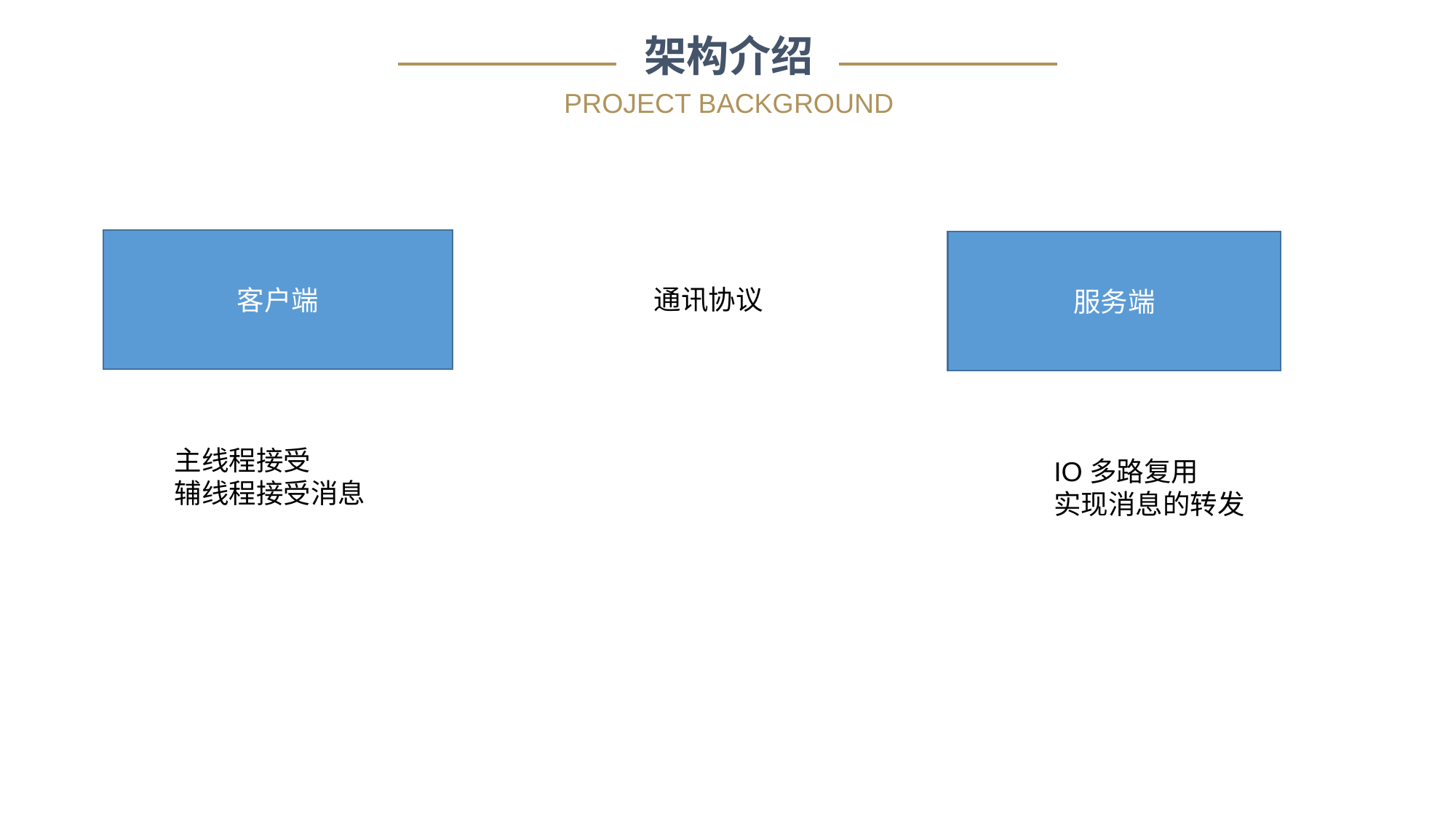

架构介绍
PROJECT BACKGROUND
客户端
服务端
通讯协议
主线程接受
辅线程接受消息
IO多路复用
实现消息的转发